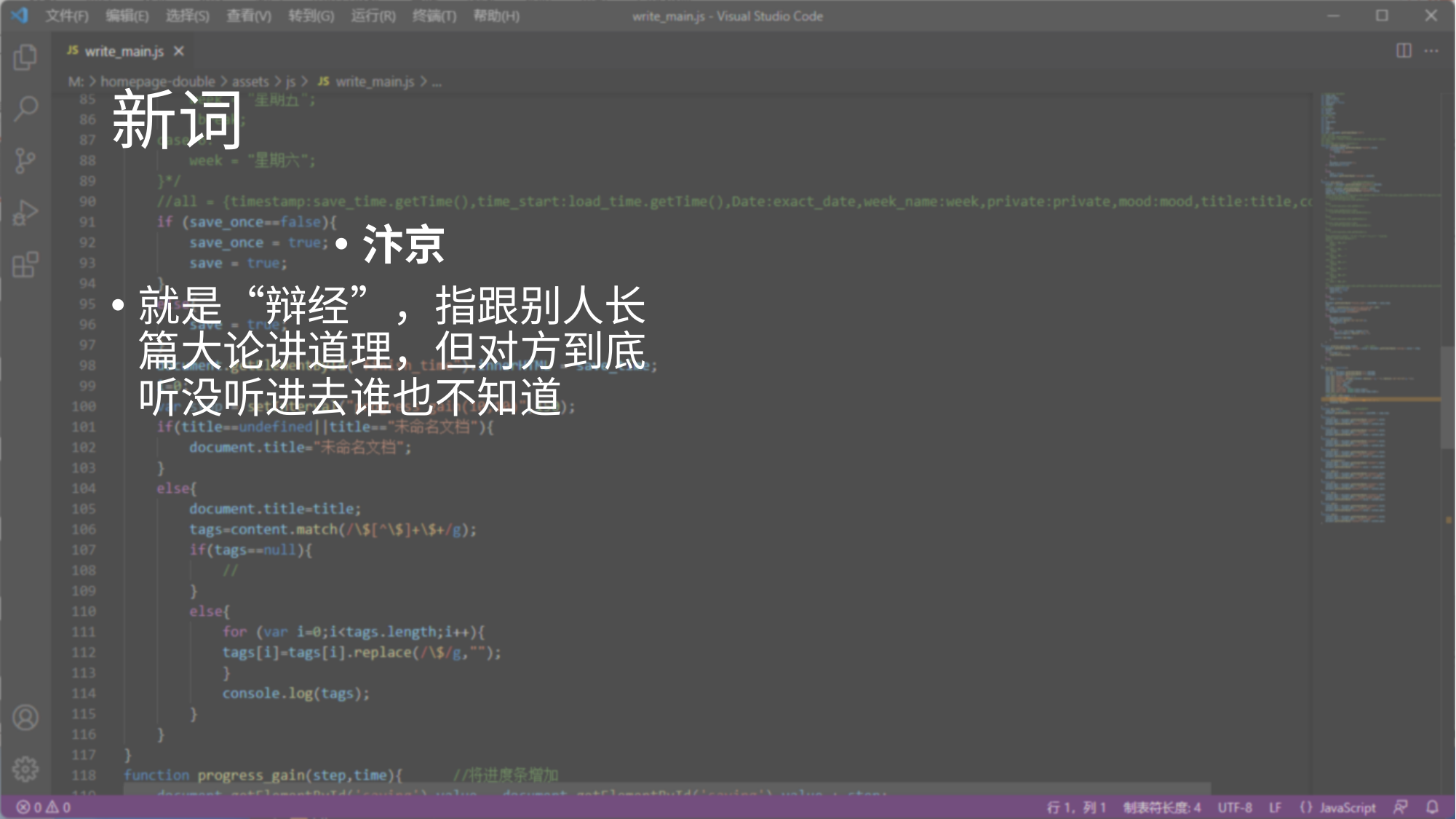

# 新词
汴京
就是“辩经”，指跟别人长篇大论讲道理，但对方到底听没听进去谁也不知道